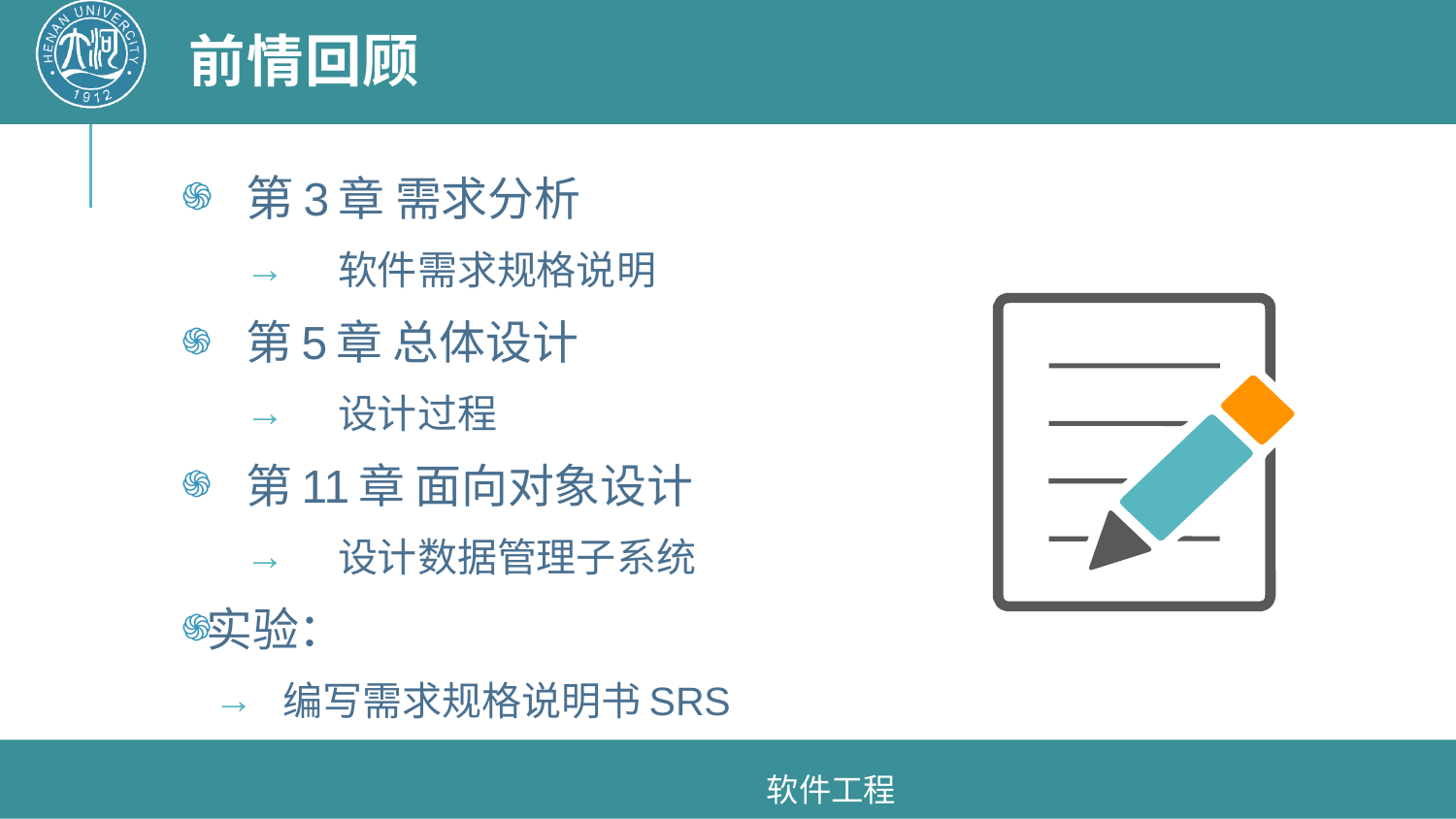

# 前情回顾
第3章 需求分析
软件需求规格说明
第5章 总体设计
设计过程
第11章 面向对象设计
设计数据管理子系统
实验：
编写需求规格说明书SRS

软件工程
2